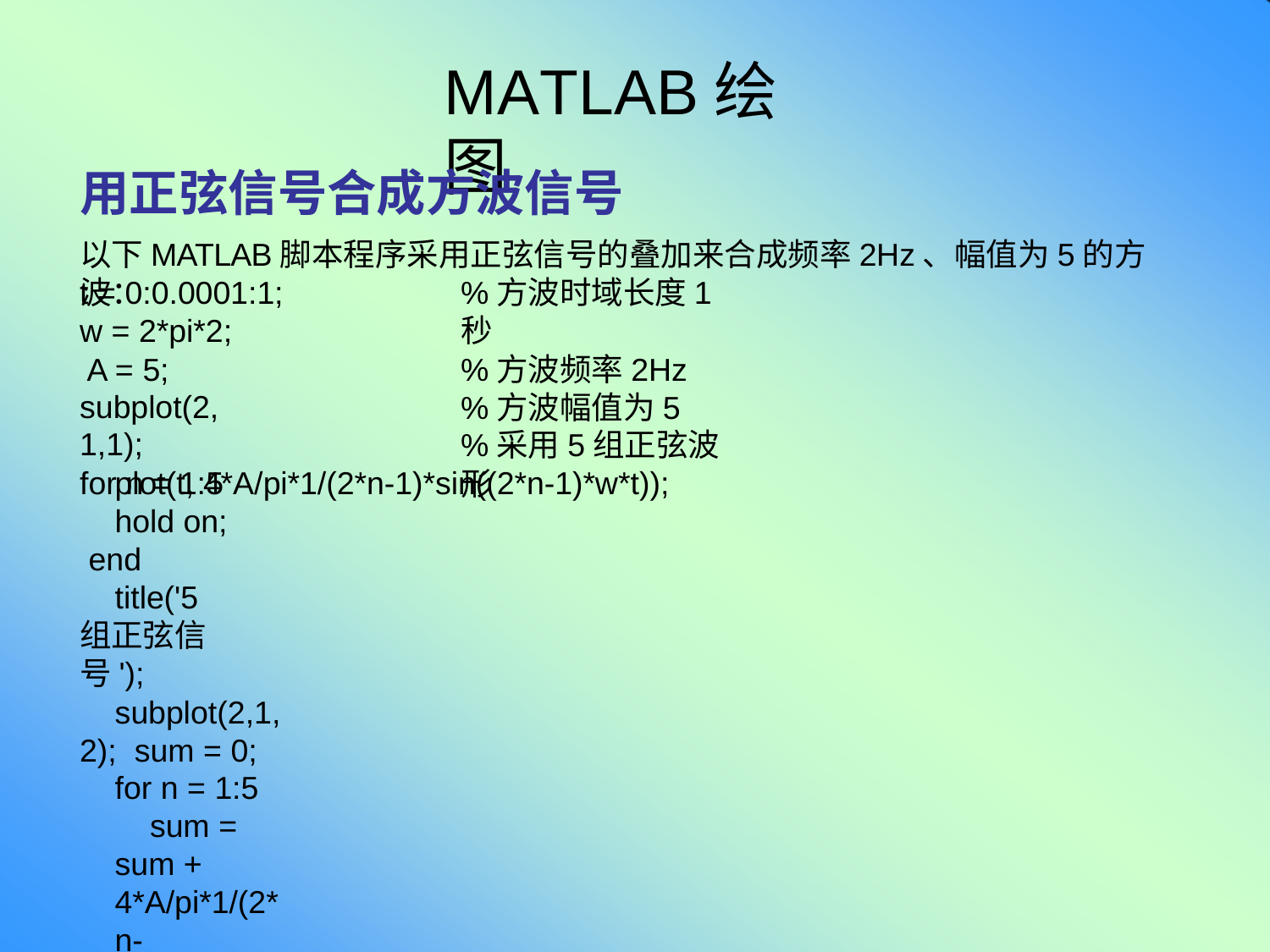

# MATLAB绘图
用正弦信号合成方波信号
以下MATLAB脚本程序采用正弦信号的叠加来合成频率2Hz、幅值为5的方波：
t = 0:0.0001:1;
w = 2*pi*2;  A = 5;
subplot(2,1,1);
for n = 1:5
%方波时域长度1秒
%方波频率2Hz
%方波幅值为5
%采用5组正弦波形
plot(t, 4*A/pi*1/(2*n-1)*sin((2*n-1)*w*t));
hold on;  end
title('5组正弦信号');
subplot(2,1,2);  sum = 0;
for n = 1:5
sum = sum + 4*A/pi*1/(2*n-1)*sin((2*n-1)*w*t);
end
plot(t, sum);
title('合成的方波信号');